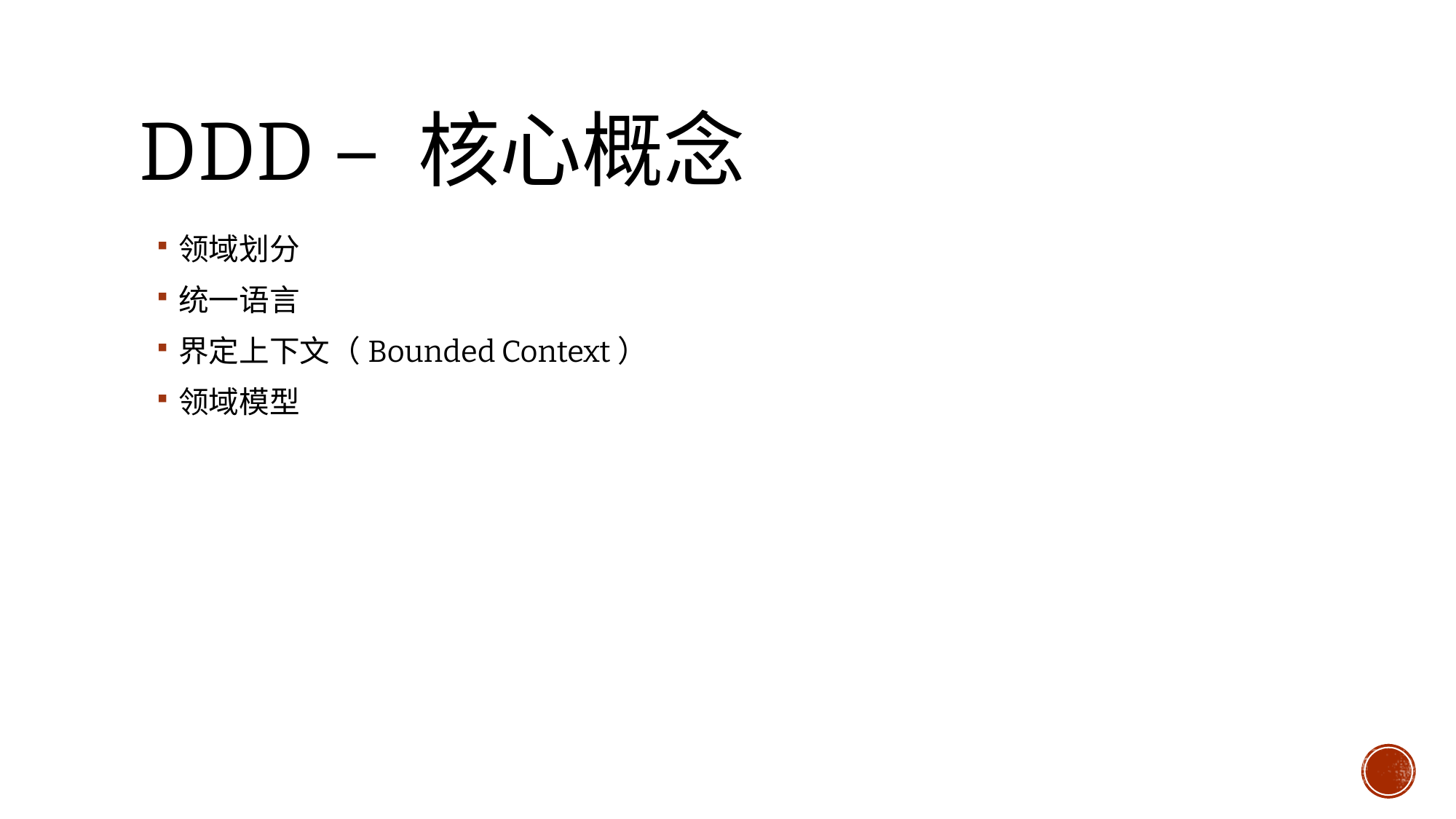

# DDD – 核心概念
领域划分
统一语言
界定上下文（Bounded Context）
领域模型